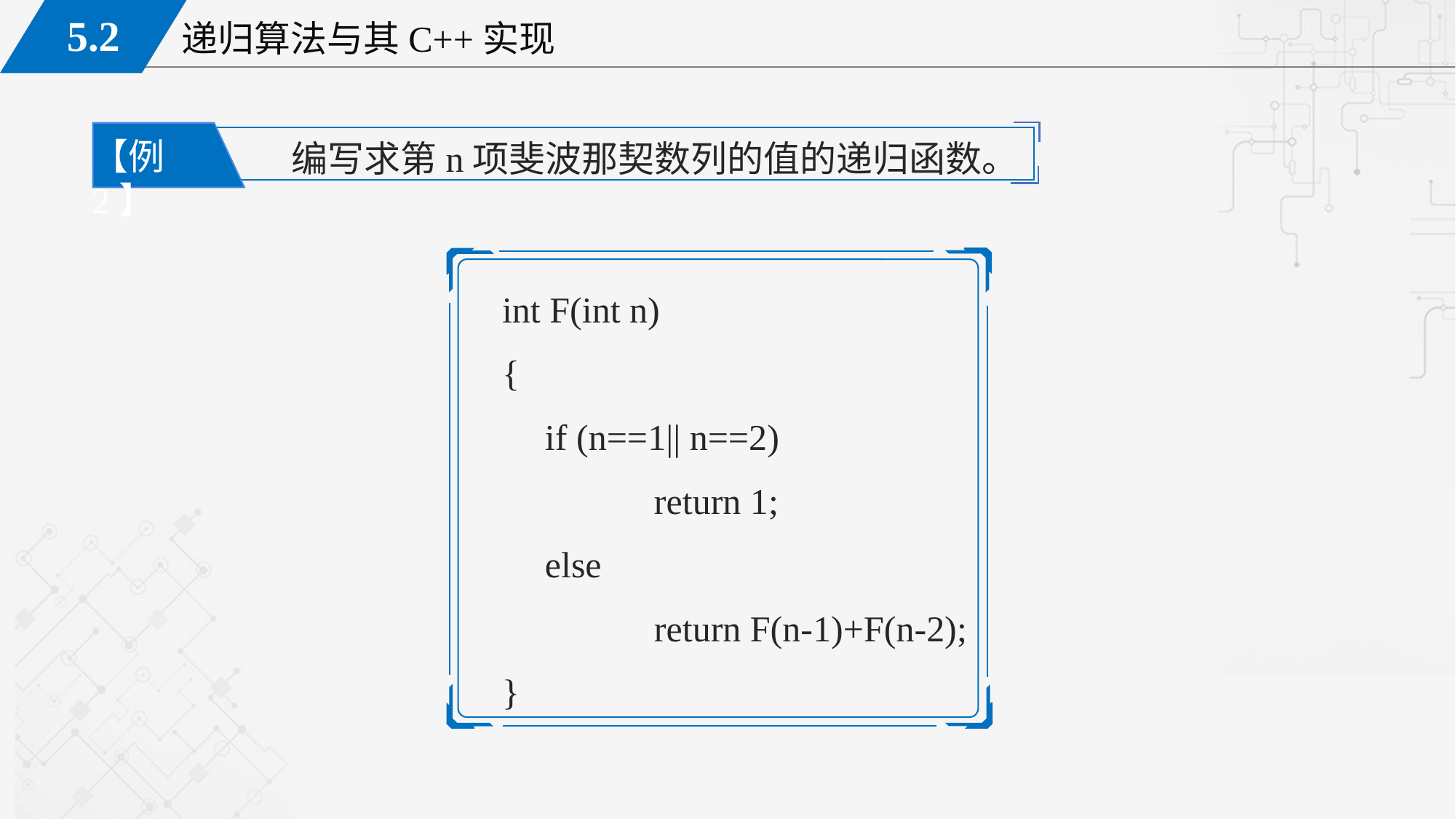

【例2】
编写求第n项斐波那契数列的值的递归函数。

int F(int n)
{
	if (n==1|| n==2)
		return 1;
	else
		return F(n-1)+F(n-2);
}